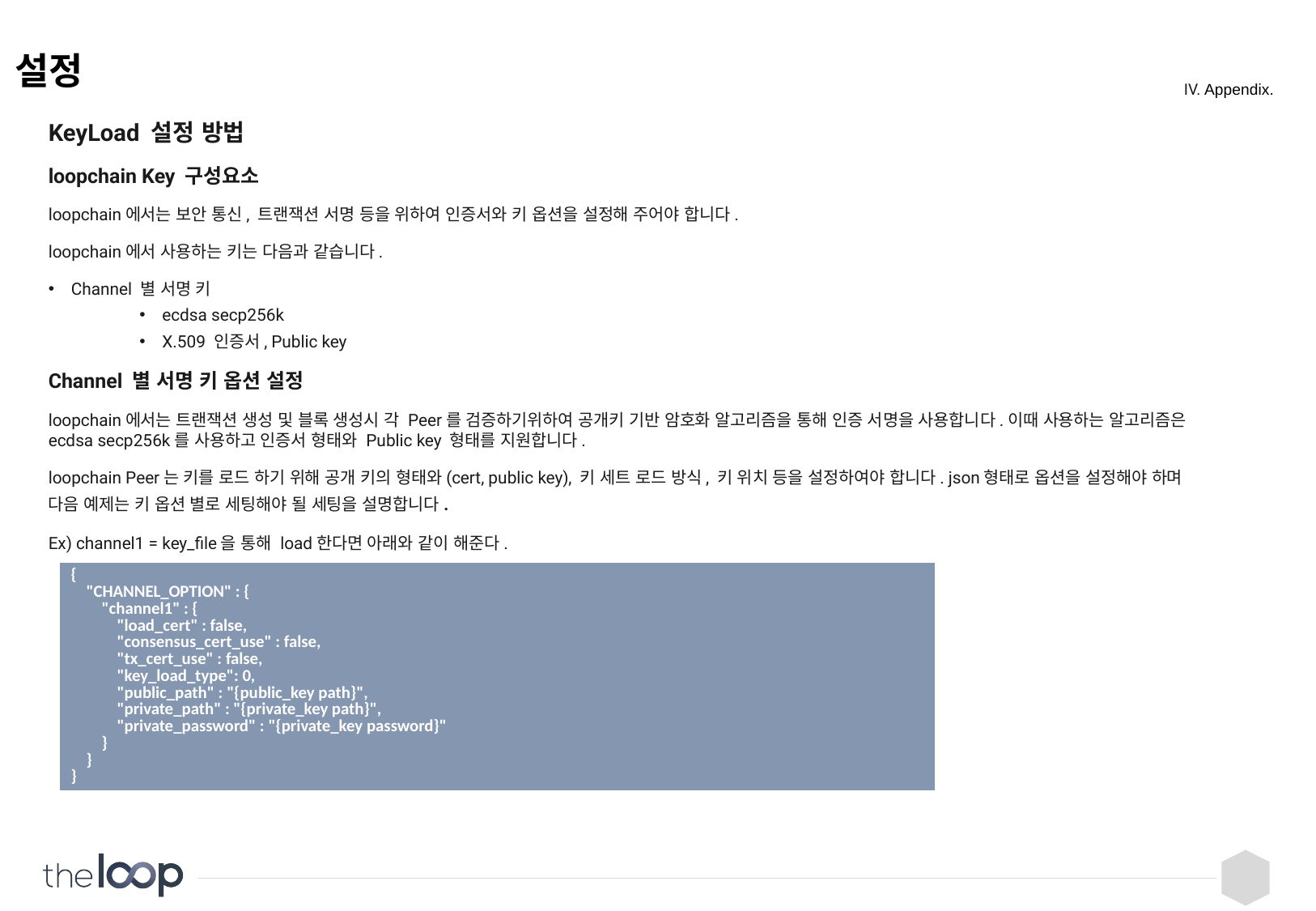

# 설정
IV. Appendix.
KeyLoad 설정 방법
loopchain Key 구성요소
loopchain에서는 보안 통신, 트랜잭션 서명 등을 위하여 인증서와 키 옵션을 설정해 주어야 합니다.
loopchain에서 사용하는 키는 다음과 같습니다.
Channel 별 서명 키
ecdsa secp256k
X.509 인증서, Public key
Channel 별 서명 키 옵션 설정
loopchain에서는 트랜잭션 생성 및 블록 생성시 각 Peer를 검증하기위하여 공개키 기반 암호화 알고리즘을 통해 인증 서명을 사용합니다.이때 사용하는 알고리즘은 ecdsa secp256k를 사용하고 인증서 형태와 Public key 형태를 지원합니다.
loopchain Peer는 키를 로드 하기 위해 공개 키의 형태와(cert, public key), 키 세트 로드 방식, 키 위치 등을 설정하여야 합니다. json형태로 옵션을 설정해야 하며 다음 예제는 키 옵션 별로 세팅해야 될 세팅을 설명합니다.
Ex) channel1 = key_file을 통해 load한다면 아래와 같이 해준다.

| { "CHANNEL\_OPTION" : { "channel1" : { "load\_cert" : false, "consensus\_cert\_use" : false, "tx\_cert\_use" : false, "key\_load\_type": 0, "public\_path" : "{public\_key path}", "private\_path" : "{private\_key path}", "private\_password" : "{private\_key password}" } } } |
| --- |